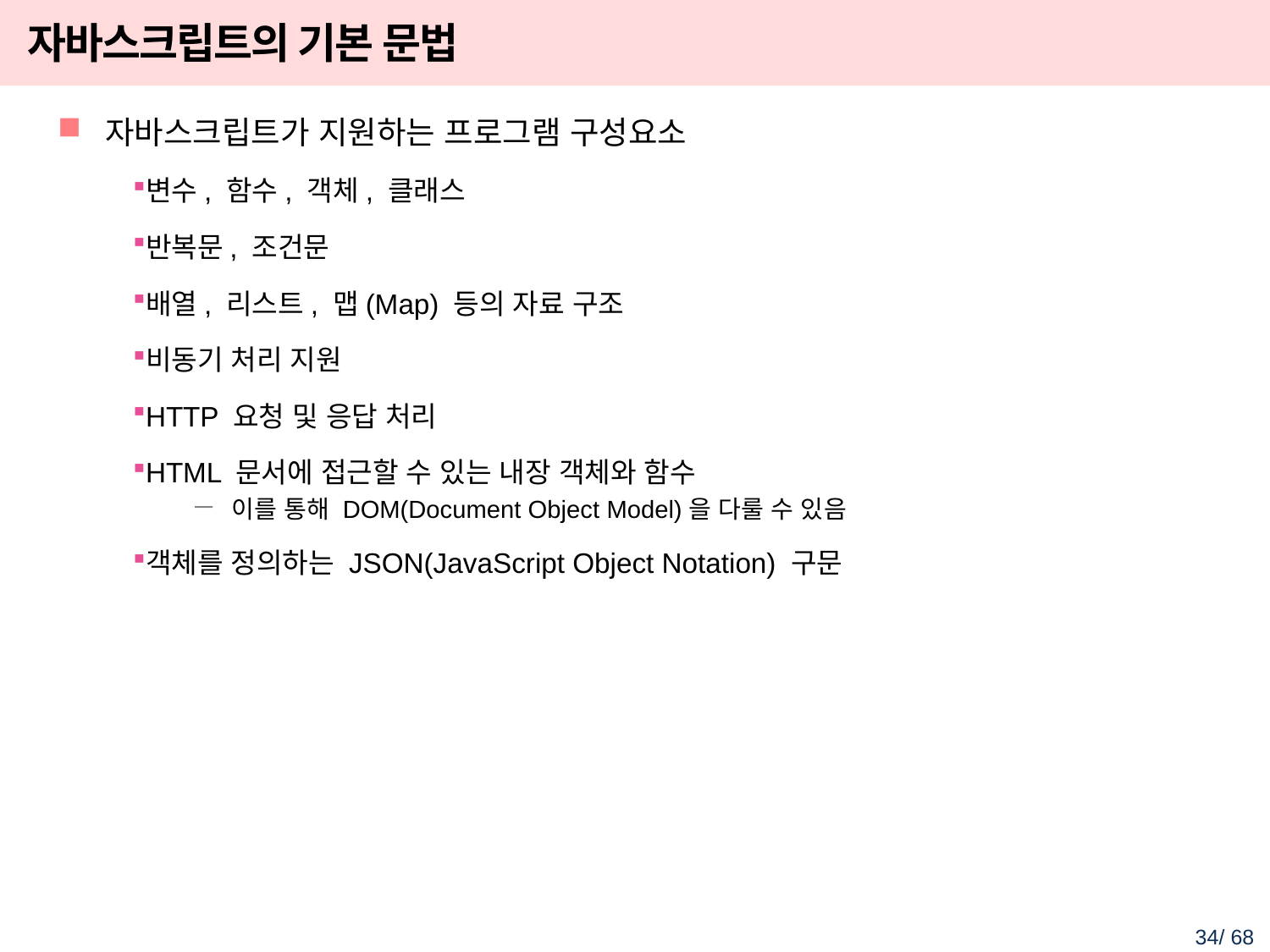

# 자바스크립트의 기본 문법
자바스크립트가 지원하는 프로그램 구성요소
변수, 함수, 객체, 클래스
반복문, 조건문
배열, 리스트, 맵(Map) 등의 자료 구조
비동기 처리 지원
HTTP 요청 및 응답 처리
HTML 문서에 접근할 수 있는 내장 객체와 함수
이를 통해 DOM(Document Object Model)을 다룰 수 있음
객체를 정의하는 JSON(JavaScript Object Notation) 구문